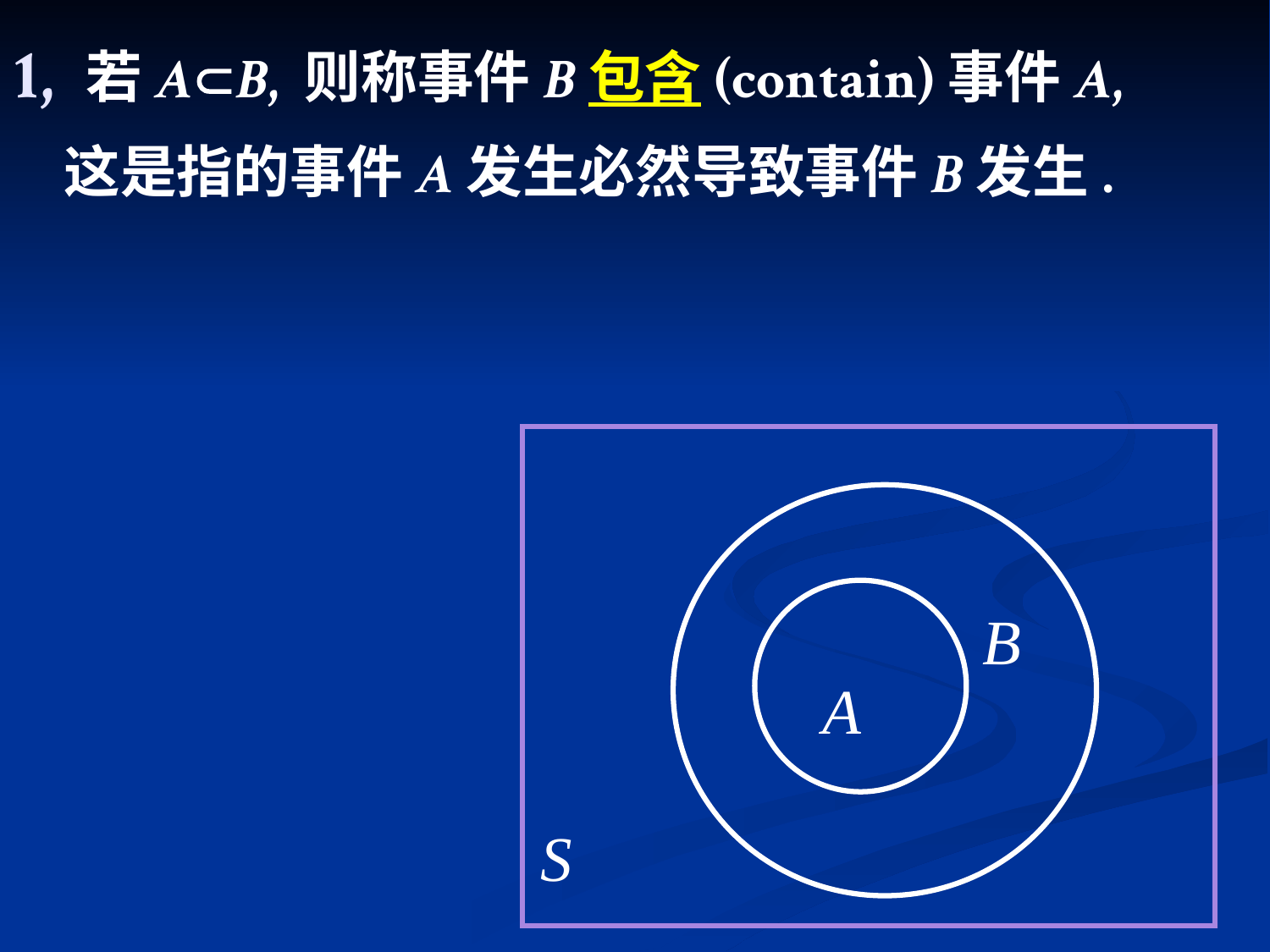

# 1, 若A⊂B, 则称事件B包含(contain)事件A,
这是指的事件A发生必然导致事件B发生.

B
A
S